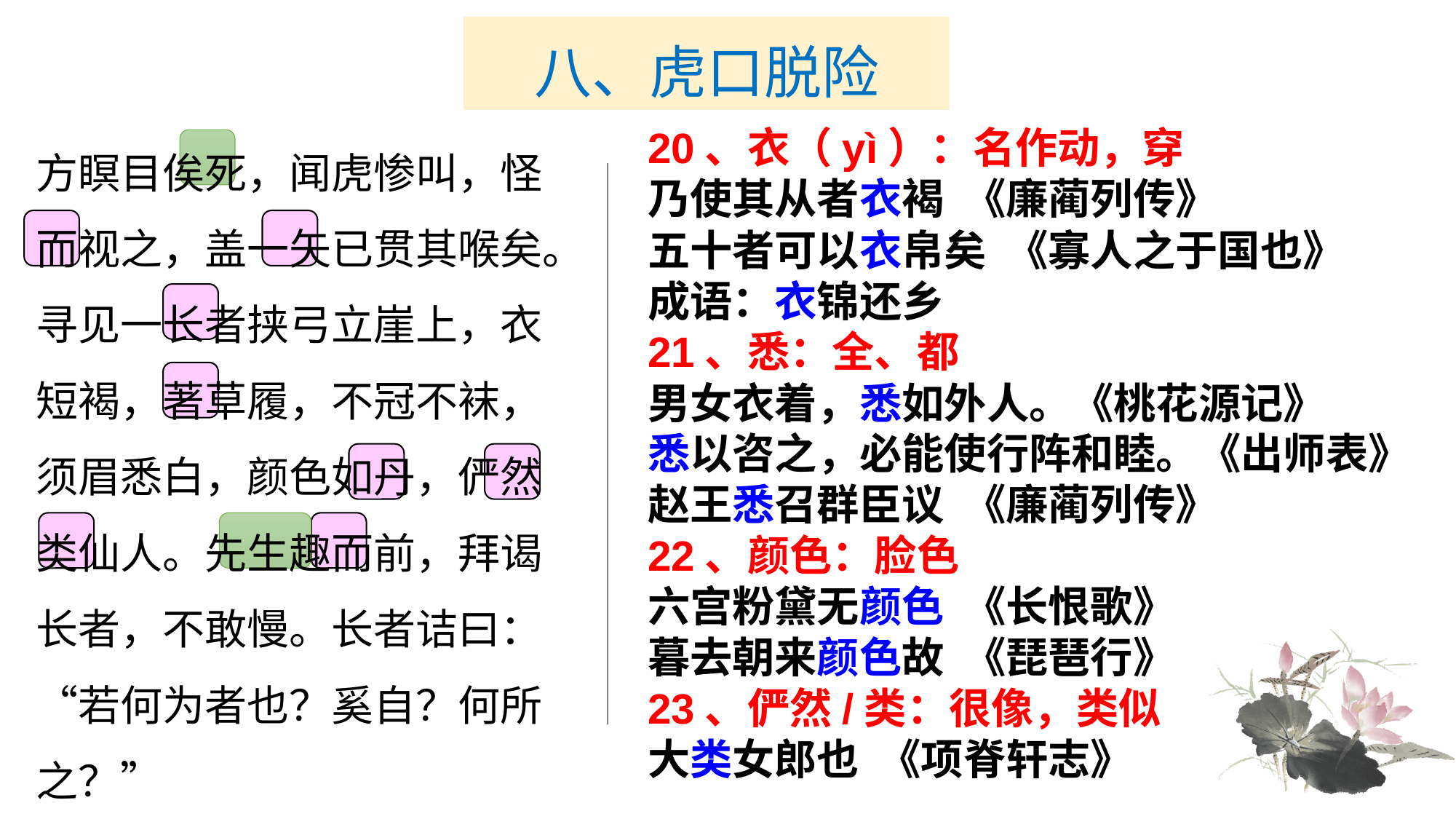

# 八、虎口脱险
方瞑目俟死，闻虎惨叫，怪而视之，盖一矢已贯其喉矣。寻见一长者挟弓立崖上，衣短褐，著草履，不冠不袜，须眉悉白，颜色如丹，俨然类仙人。先生趣而前，拜谒长者，不敢慢。长者诘曰：“若何为者也？奚自？何所之？”

20、衣（yì）：名作动，穿
乃使其从者衣褐  《廉蔺列传》
五十者可以衣帛矣  《寡人之于国也》
成语：衣锦还乡
21、悉：全、都
男女衣着，悉如外人。《桃花源记》
悉以咨之，必能使行阵和睦。《出师表》
赵王悉召群臣议  《廉蔺列传》
22、颜色：脸色
六宫粉黛无颜色  《长恨歌》
暮去朝来颜色故  《琵琶行》
23、俨然/类：很像，类似
大类女郎也  《项脊轩志》